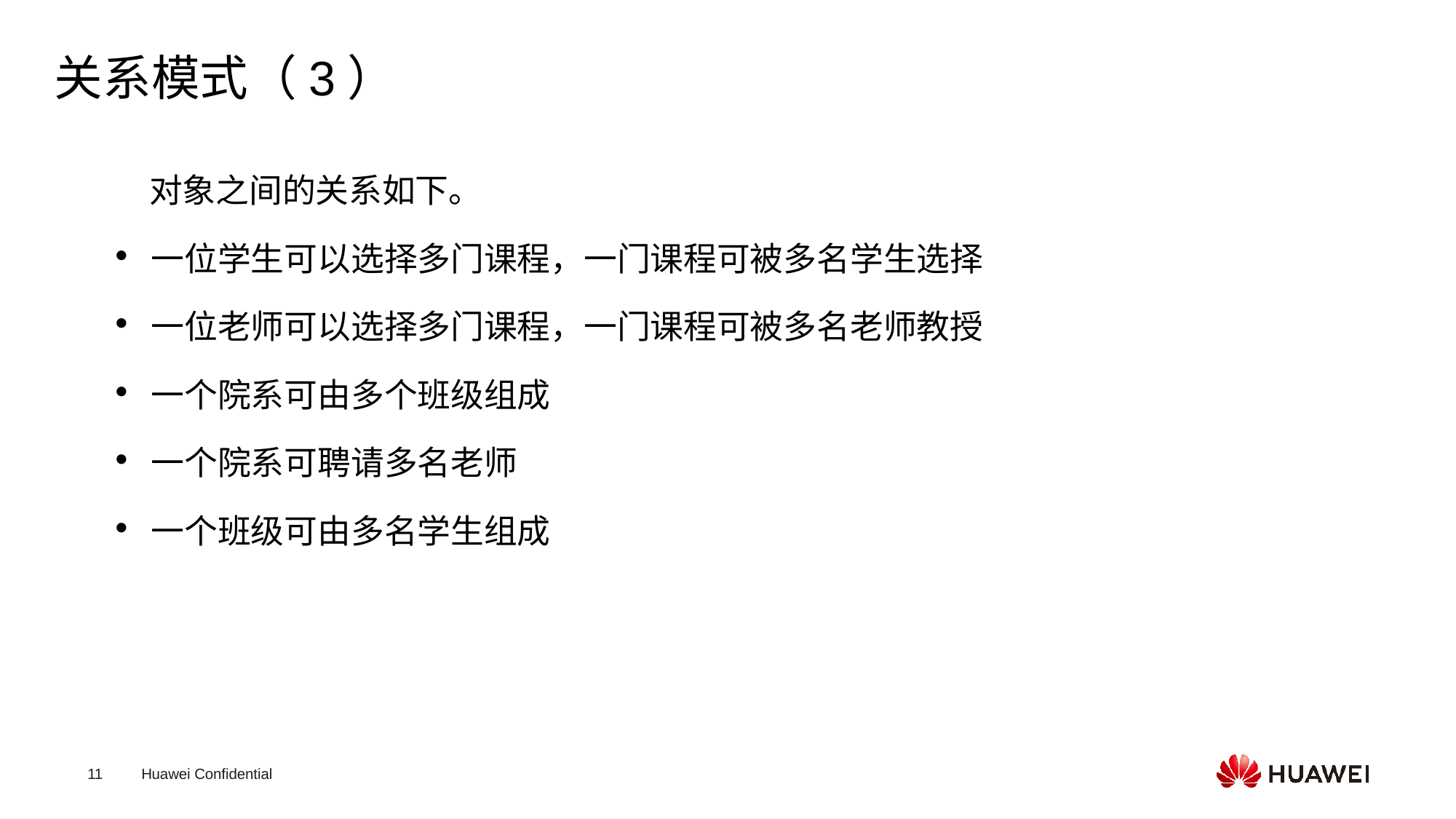

# 关系模式（3）
    对象之间的关系如下。
一位学生可以选择多门课程，一门课程可被多名学生选择
一位老师可以选择多门课程，一门课程可被多名老师教授
一个院系可由多个班级组成
一个院系可聘请多名老师
一个班级可由多名学生组成
Text
Text
Text
Text
Text
Text
Text
Text
Text
Text
Text
Text
Text
Text
Text
Text
Text
Text
Text
Text
Text
Text
Text
Text
Text
Text
Text
Text
Text
Text
Text
Text
Text
Text
Text
Text
Text
Text
Text
Text
Text
Text
Text
Text
Text
Text